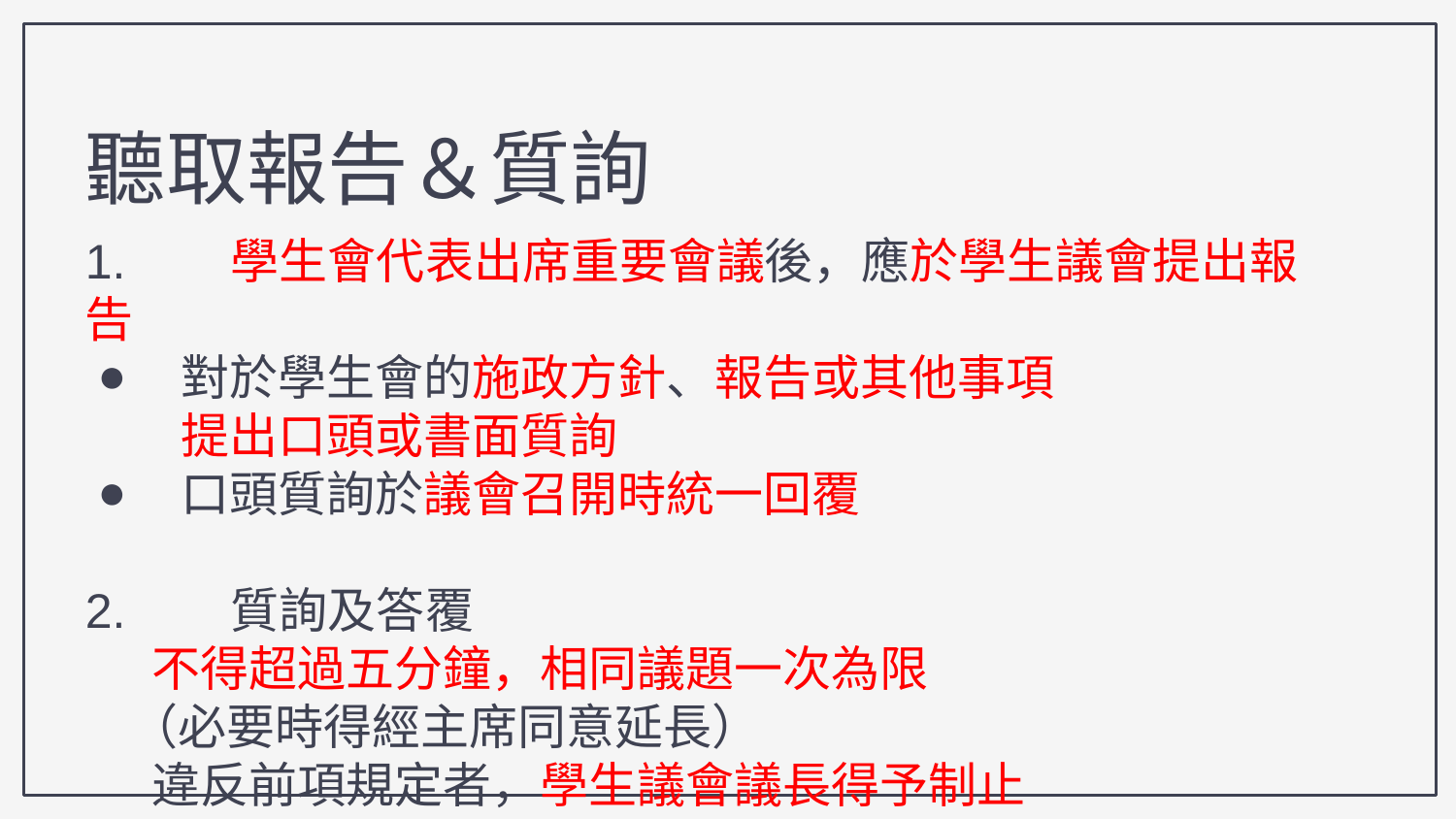

聽取報告＆質詢
1.	學生會代表出席重要會議後，應於學生議會提出報告
 對於學生會的施政方針、報告或其他事項
 提出口頭或書面質詢
 口頭質詢於議會召開時統一回覆

2.	質詢及答覆
     不得超過五分鐘，相同議題一次為限
   （必要時得經主席同意延長）
     違反前項規定者，學生議會議長得予制止